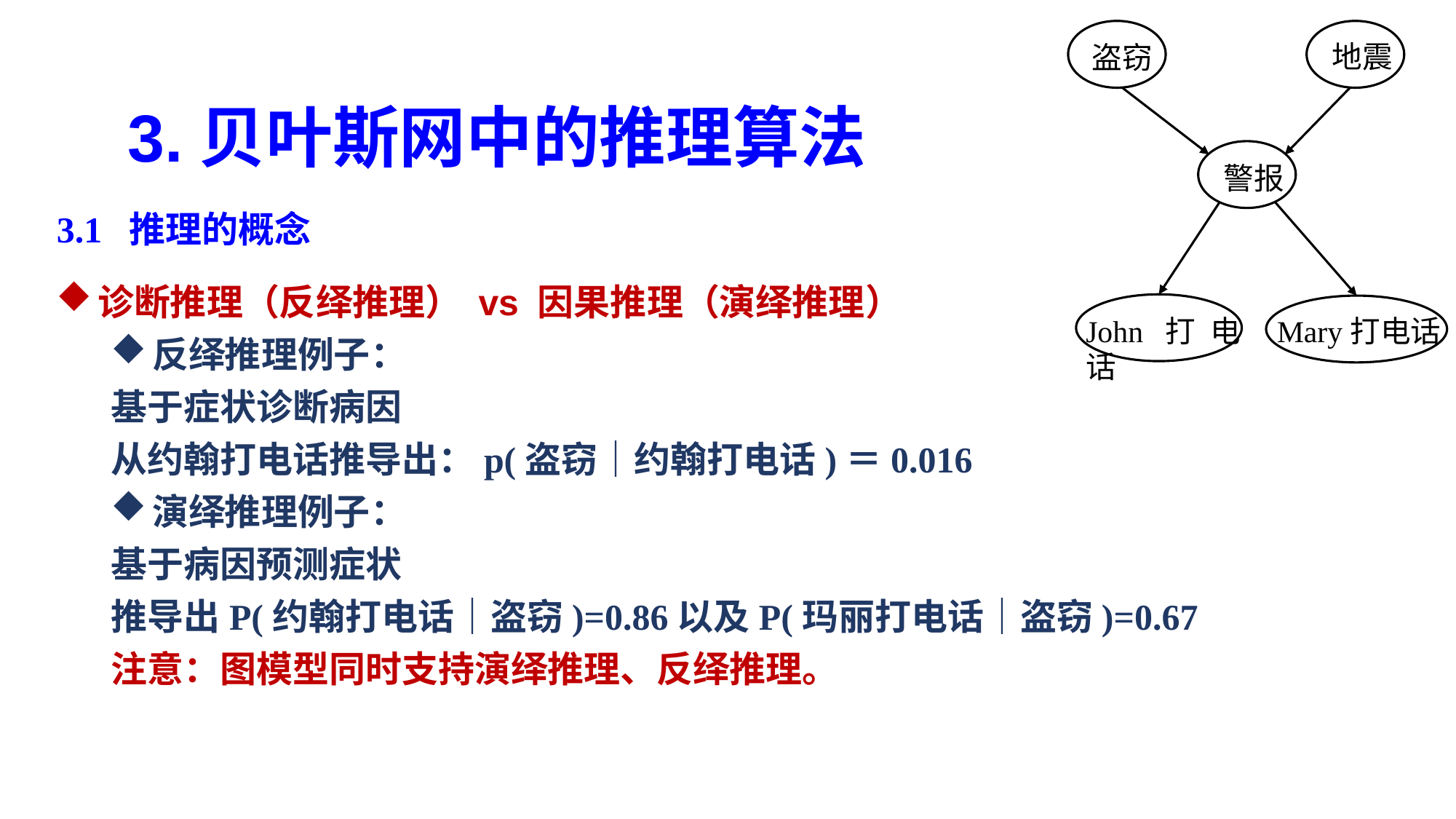

盗窃

  地震

  警报

John打电话

Mary打电话
3.贝叶斯网中的推理算法
3.1  推理的概念
诊断推理（反绎推理） vs 因果推理（演绎推理）
反绎推理例子：
基于症状诊断病因
从约翰打电话推导出：p(盗窃｜约翰打电话)＝0.016
演绎推理例子：
基于病因预测症状
推导出P(约翰打电话｜盗窃)=0.86以及P(玛丽打电话｜盗窃)=0.67
注意：图模型同时支持演绎推理、反绎推理。